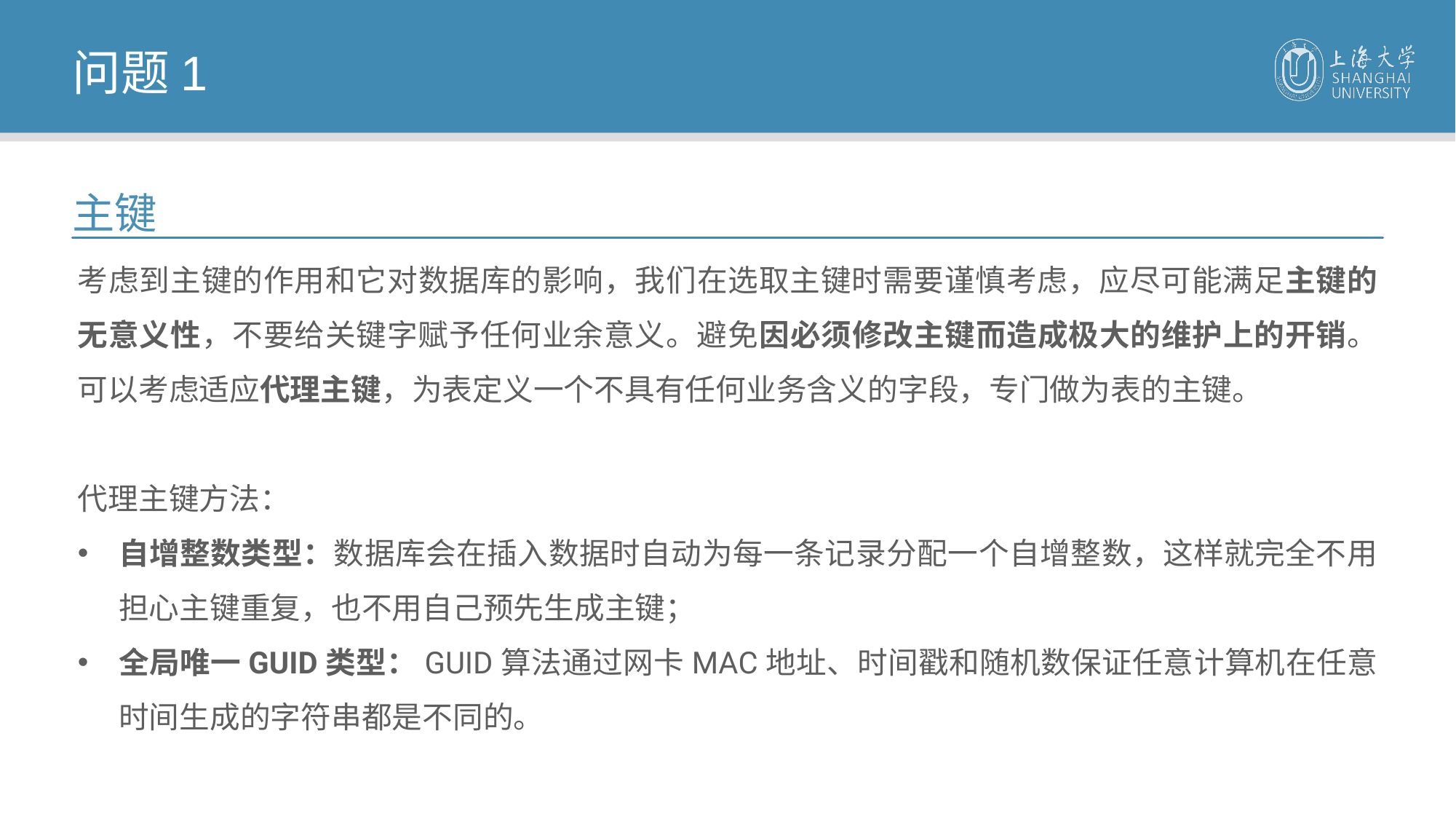

问题1
主键
考虑到主键的作用和它对数据库的影响，我们在选取主键时需要谨慎考虑，应尽可能满足主键的无意义性，不要给关键字赋予任何业余意义。避免因必须修改主键而造成极大的维护上的开销。可以考虑适应代理主键，为表定义一个不具有任何业务含义的字段，专门做为表的主键。

代理主键方法：
自增整数类型：数据库会在插入数据时自动为每一条记录分配一个自增整数，这样就完全不用担心主键重复，也不用自己预先生成主键；
全局唯一GUID类型：GUID算法通过网卡MAC地址、时间戳和随机数保证任意计算机在任意时间生成的字符串都是不同的。